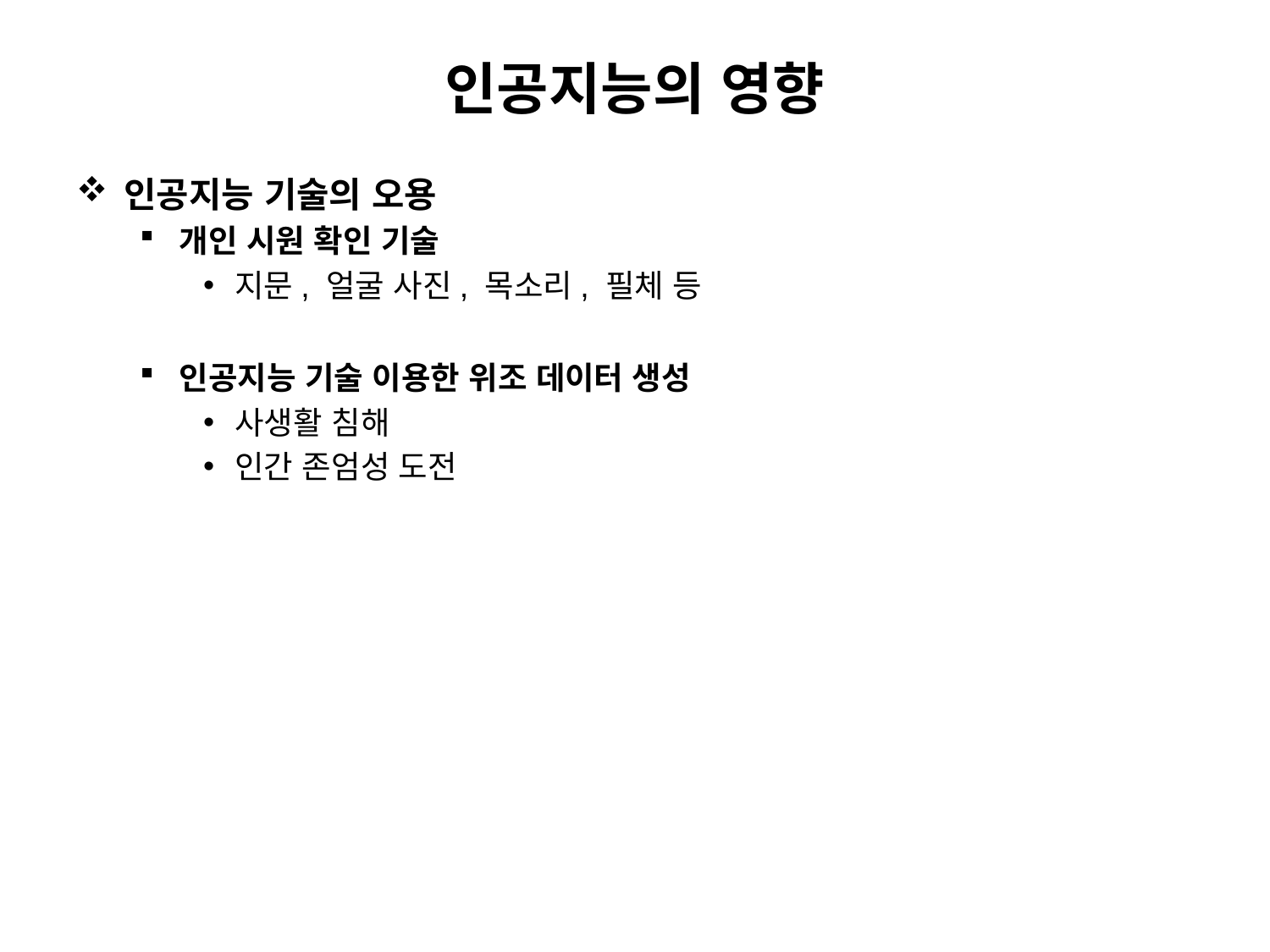

# 인공지능의 영향
인공지능 기술의 오용
개인 시원 확인 기술
지문, 얼굴 사진, 목소리, 필체 등

인공지능 기술 이용한 위조 데이터 생성
사생활 침해
인간 존엄성 도전